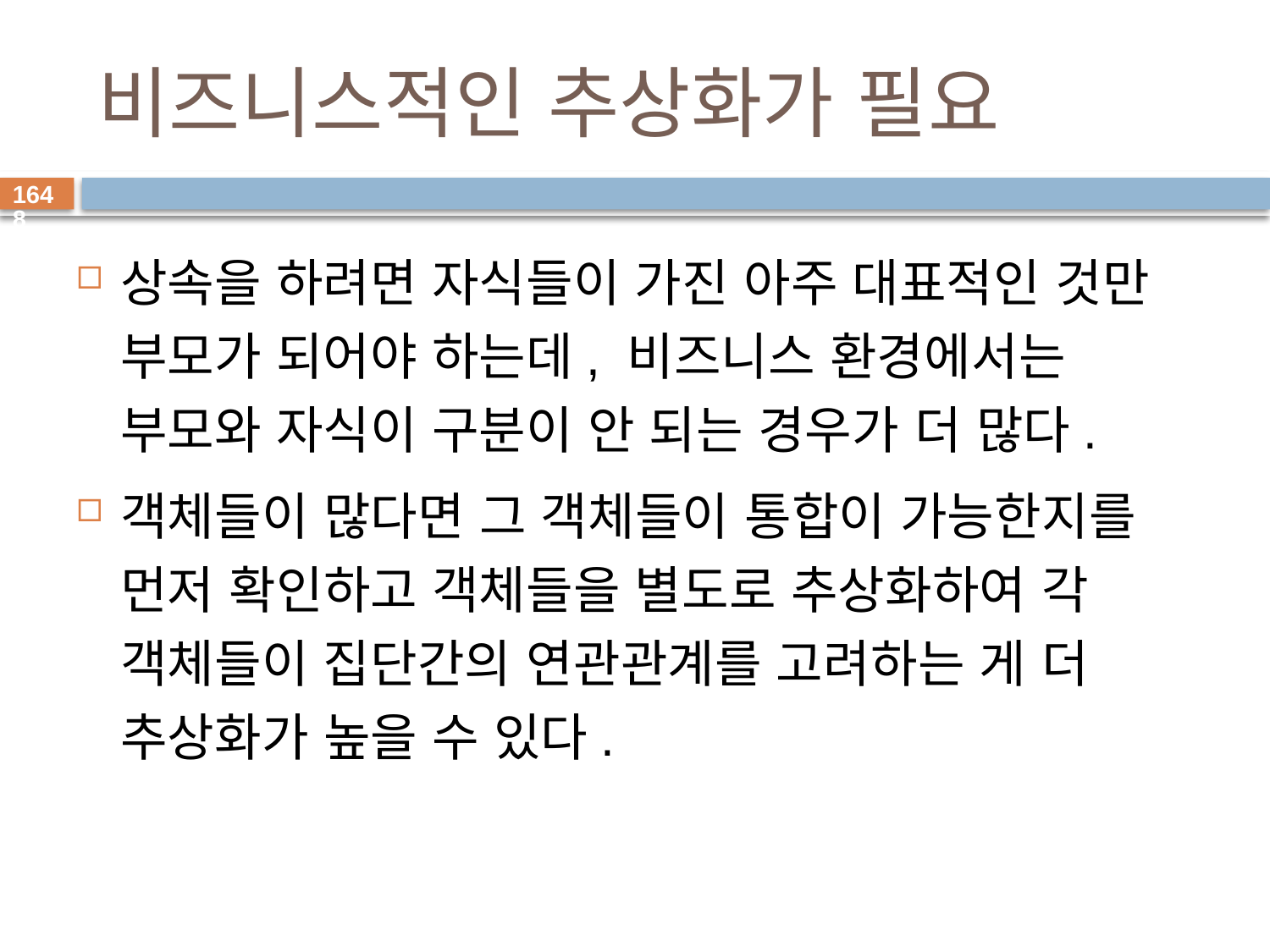

# 비즈니스적인 추상화가 필요
1648
상속을 하려면 자식들이 가진 아주 대표적인 것만 부모가 되어야 하는데, 비즈니스 환경에서는 부모와 자식이 구분이 안 되는 경우가 더 많다.
객체들이 많다면 그 객체들이 통합이 가능한지를 먼저 확인하고 객체들을 별도로 추상화하여 각 객체들이 집단간의 연관관계를 고려하는 게 더 추상화가 높을 수 있다.